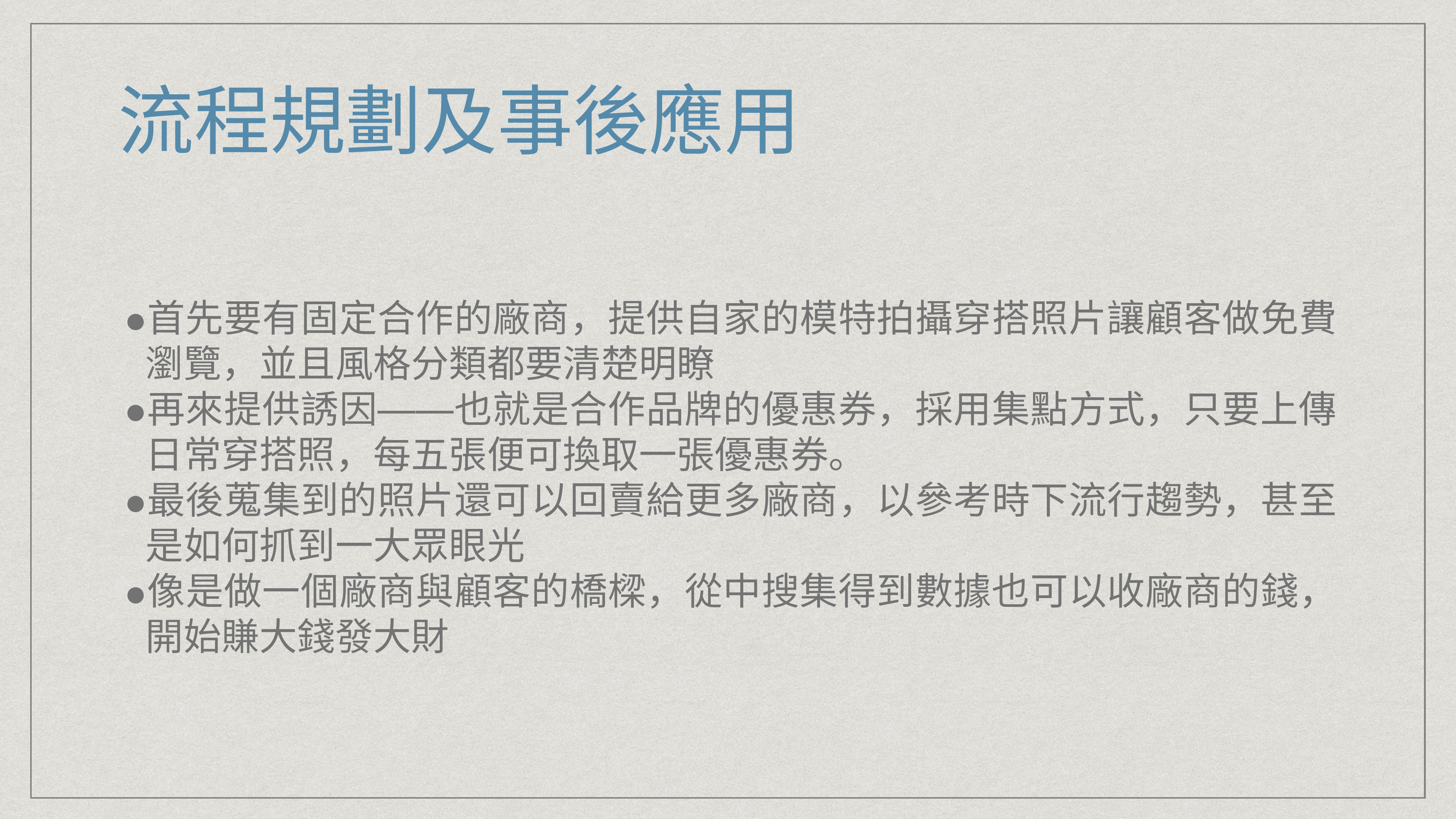

# 流程規劃及事後應用
首先要有固定合作的廠商，提供自家的模特拍攝穿搭照片讓顧客做免費瀏覽，並且風格分類都要清楚明瞭
再來提供誘因——也就是合作品牌的優惠券，採用集點方式，只要上傳日常穿搭照，每五張便可換取一張優惠券。
最後蒐集到的照片還可以回賣給更多廠商，以參考時下流行趨勢，甚至是如何抓到一大眾眼光
像是做一個廠商與顧客的橋樑，從中搜集得到數據也可以收廠商的錢，開始賺大錢發大財